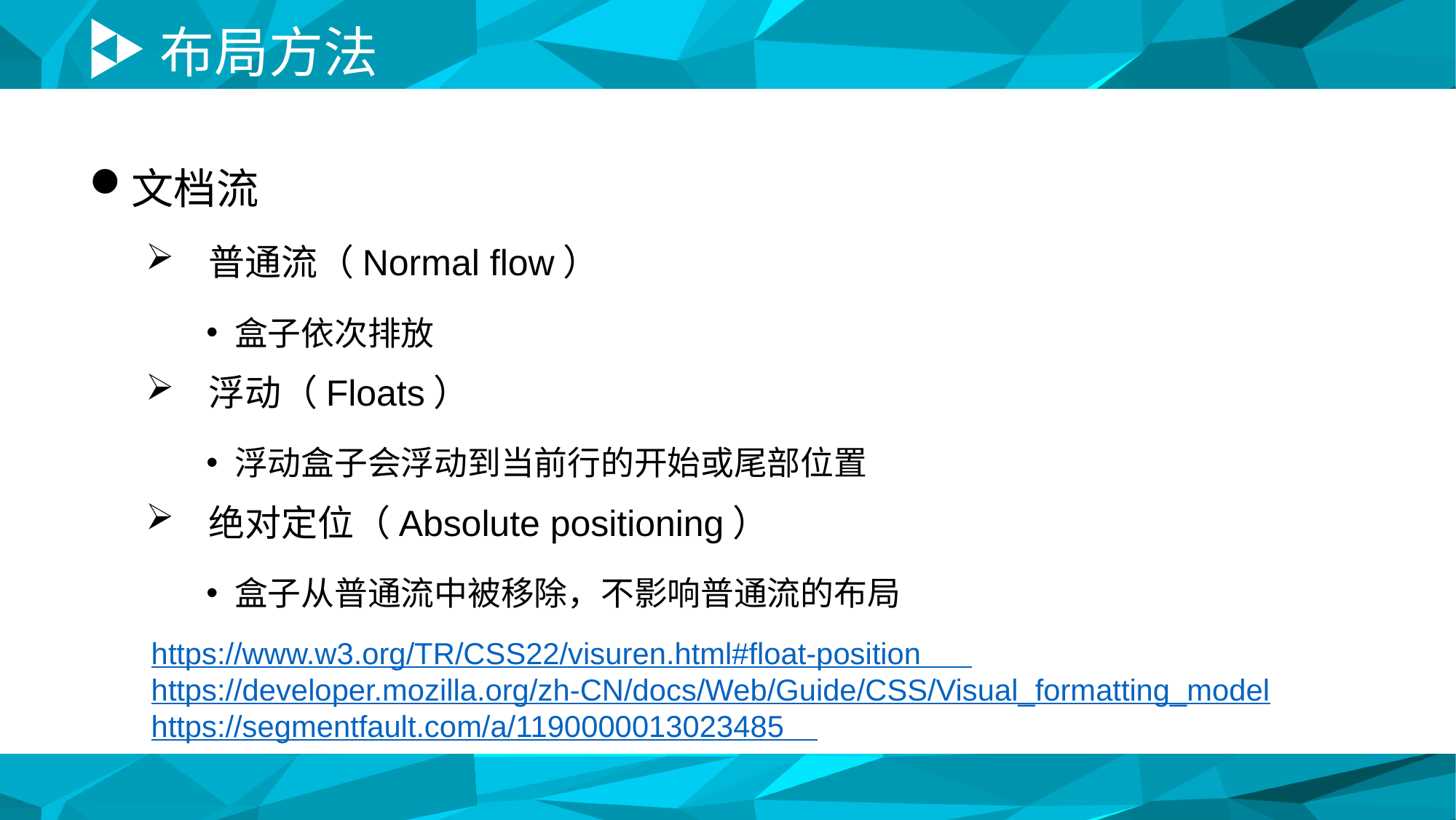

# 布局方法
文档流
 普通流（Normal flow）
盒子依次排放
 浮动（Floats）
浮动盒子会浮动到当前行的开始或尾部位置
 绝对定位（Absolute positioning）
盒子从普通流中被移除，不影响普通流的布局

https://www.w3.org/TR/CSS22/visuren.html#float-position
https://developer.mozilla.org/zh-CN/docs/Web/Guide/CSS/Visual_formatting_model
https://segmentfault.com/a/1190000013023485